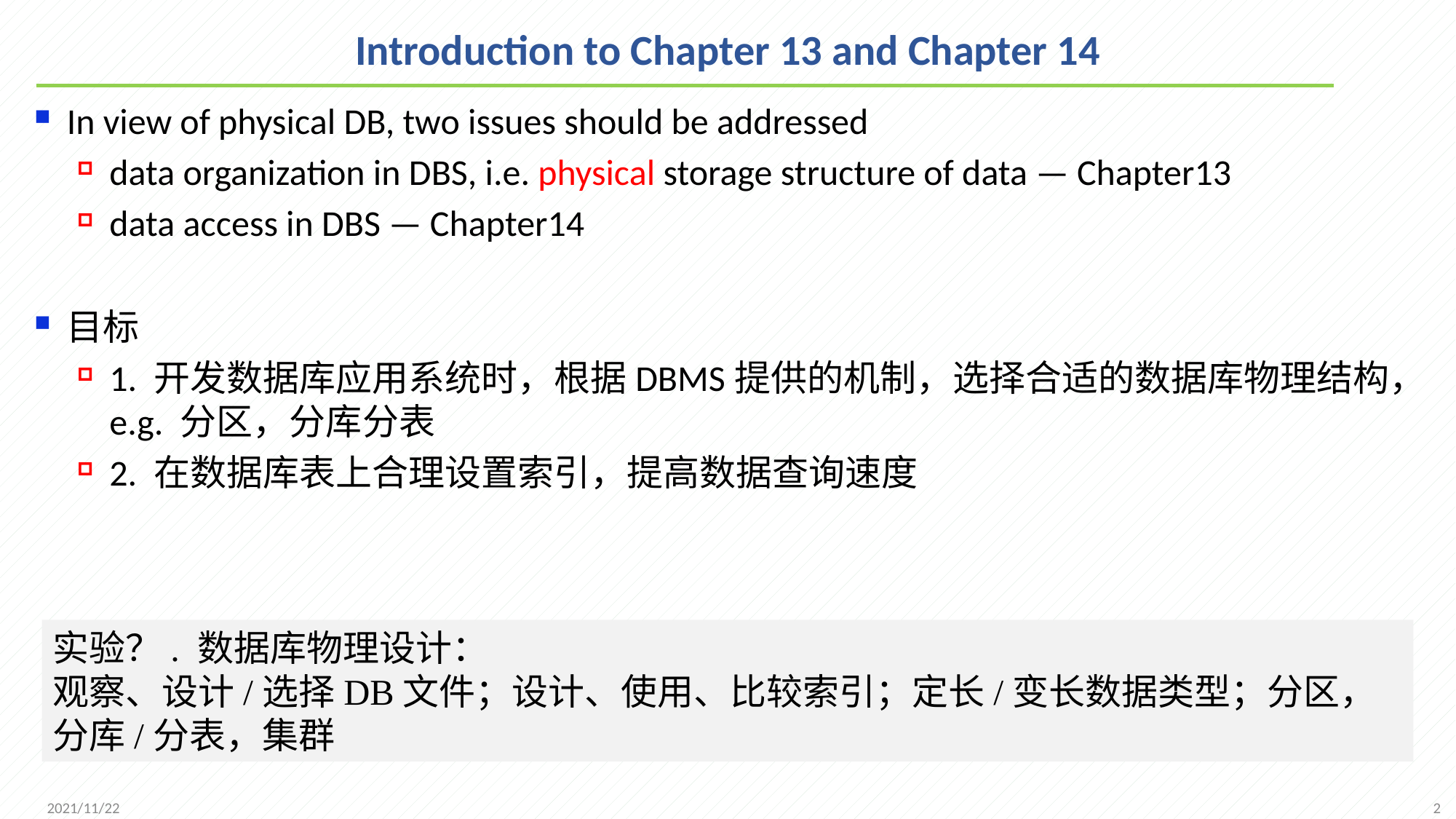

# Introduction to Chapter 13 and Chapter 14
In view of physical DB, two issues should be addressed
data organization in DBS, i.e. physical storage structure of data — Chapter13
data access in DBS — Chapter14

目标
1. 开发数据库应用系统时，根据DBMS提供的机制，选择合适的数据库物理结构，e.g. 分区，分库分表
2. 在数据库表上合理设置索引，提高数据查询速度
实验？. 数据库物理设计：
观察、设计/选择DB文件；设计、使用、比较索引；定长/变长数据类型；分区，分库/分表，集群
2
2021/11/22